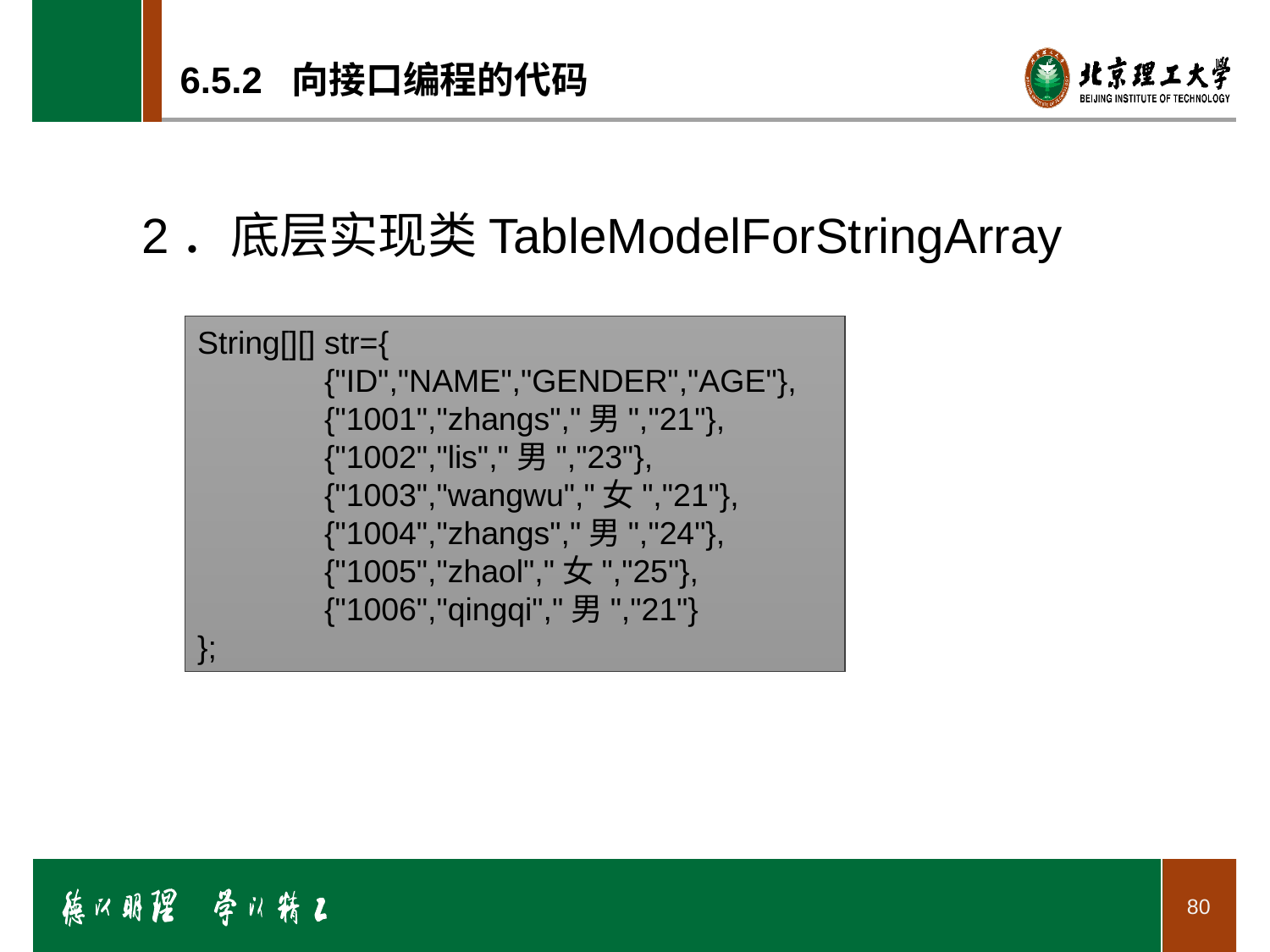

# 6.5.2  向接口编程的代码
2．底层实现类TableModelForStringArray

String[][] str={
	{"ID","NAME","GENDER","AGE"},
	{"1001","zhangs","男","21"},
	{"1002","lis","男","23"},
	{"1003","wangwu","女","21"},
	{"1004","zhangs","男","24"},
	{"1005","zhaol","女","25"},
	{"1006","qingqi","男","21"}
};